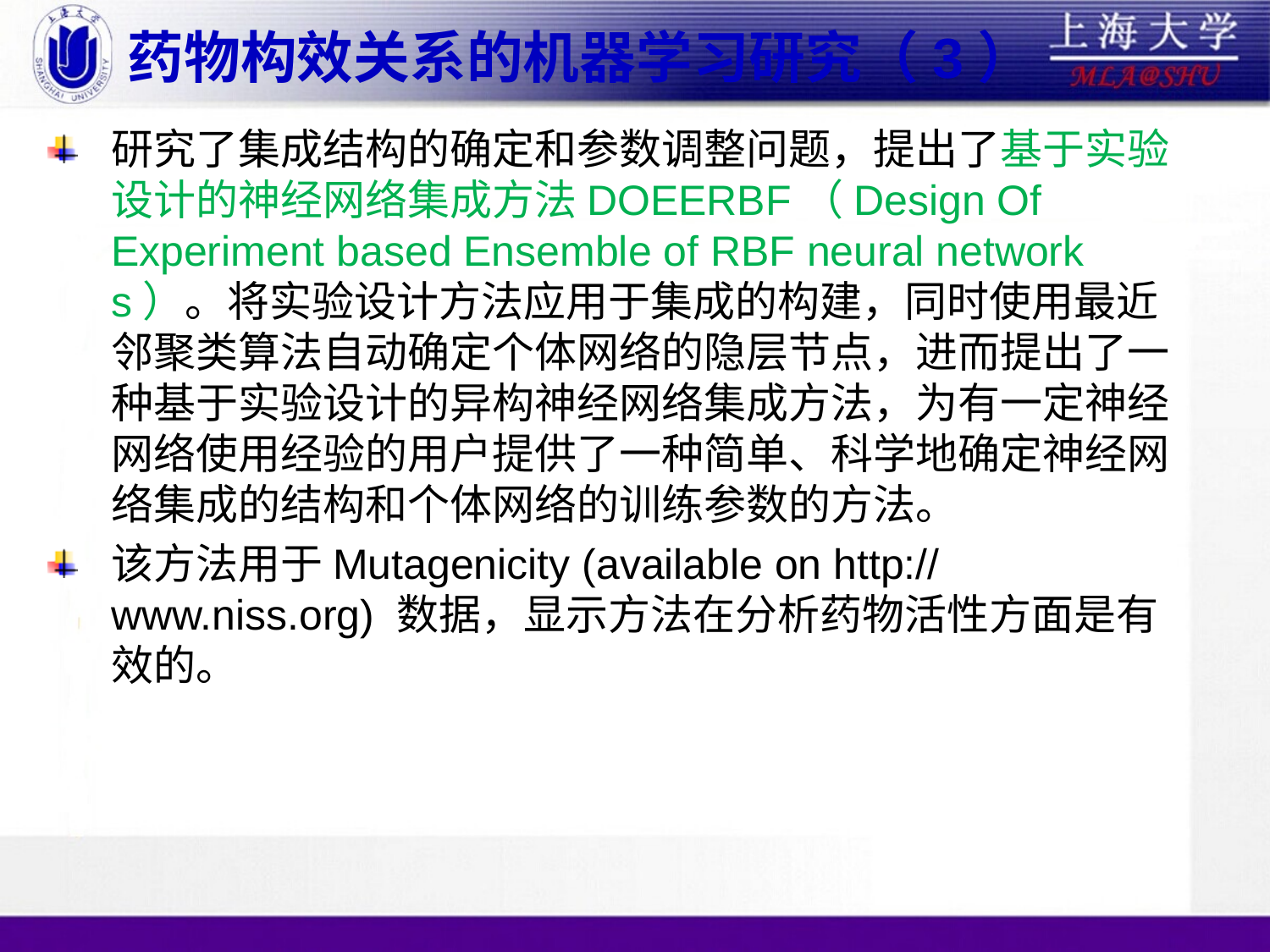

# 药物构效关系的机器学习研究（3）
研究了集成结构的确定和参数调整问题，提出了基于实验设计的神经网络集成方法DOEERBF（Design Of Experiment based Ensemble of RBF neural networks）。将实验设计方法应用于集成的构建，同时使用最近邻聚类算法自动确定个体网络的隐层节点，进而提出了一种基于实验设计的异构神经网络集成方法，为有一定神经网络使用经验的用户提供了一种简单、科学地确定神经网络集成的结构和个体网络的训练参数的方法。
该方法用于Mutagenicity (available on http://www.niss.org) 数据，显示方法在分析药物活性方面是有效的。